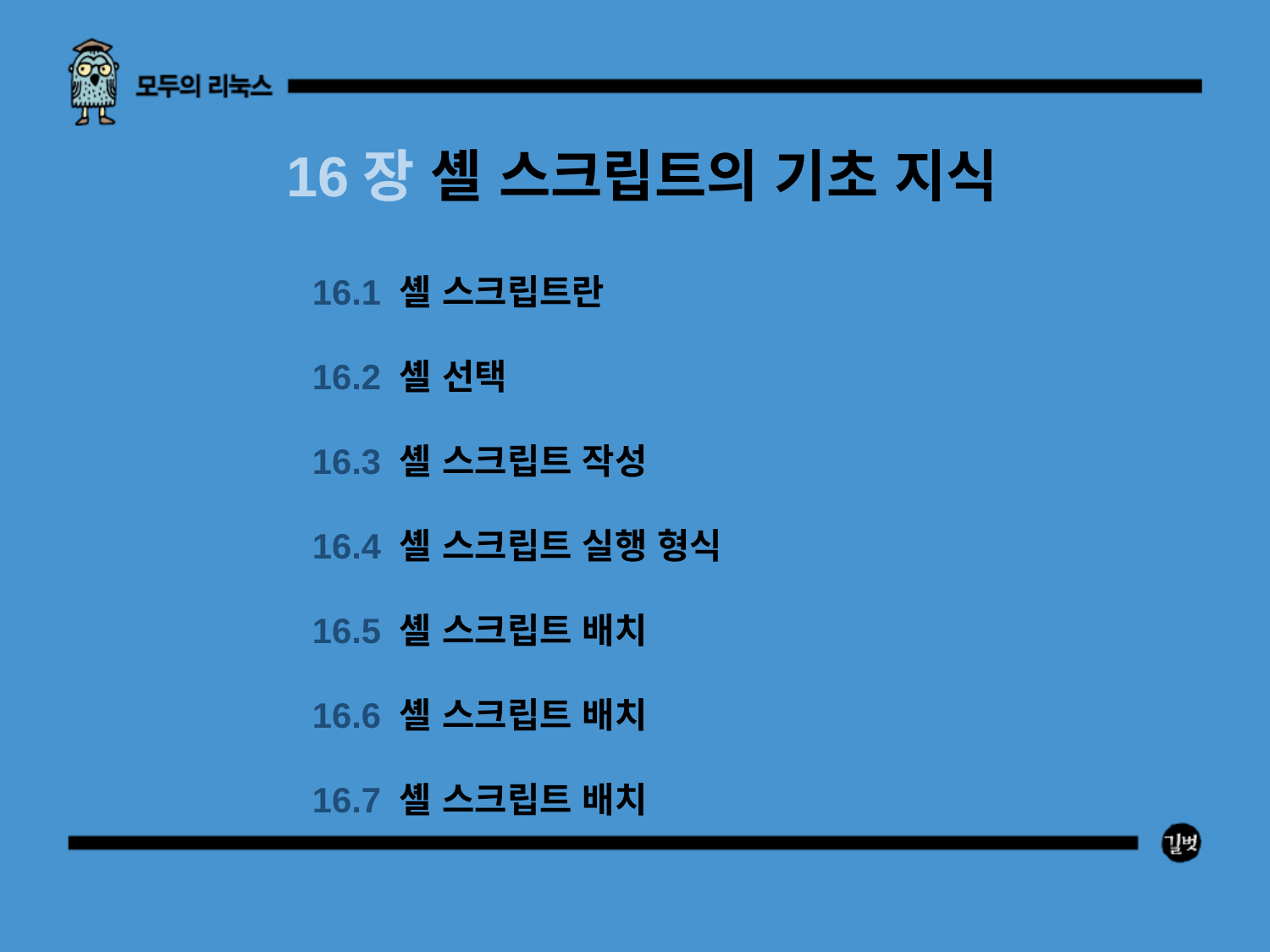

16장 셸 스크립트의 기초 지식
16.1 셸 스크립트란
16.2 셸 선택
16.3 셸 스크립트 작성
16.4 셸 스크립트 실행 형식
16.5 셸 스크립트 배치
16.6 셸 스크립트 배치
16.7 셸 스크립트 배치